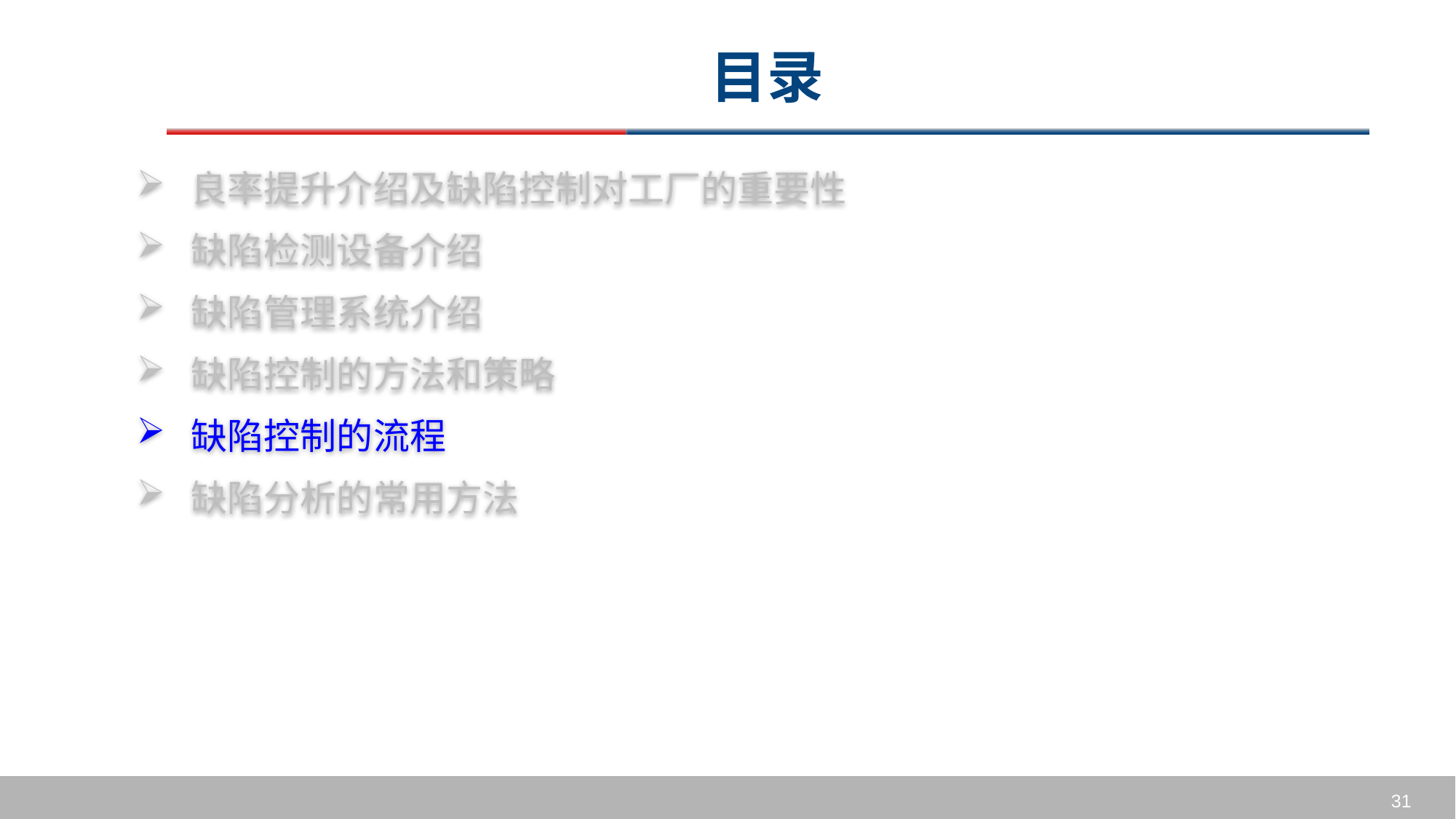

# 目录
良率提升介绍及缺陷控制对工厂的重要性
缺陷检测设备介绍
缺陷管理系统介绍
缺陷控制的方法和策略
缺陷控制的流程
缺陷分析的常用方法
31